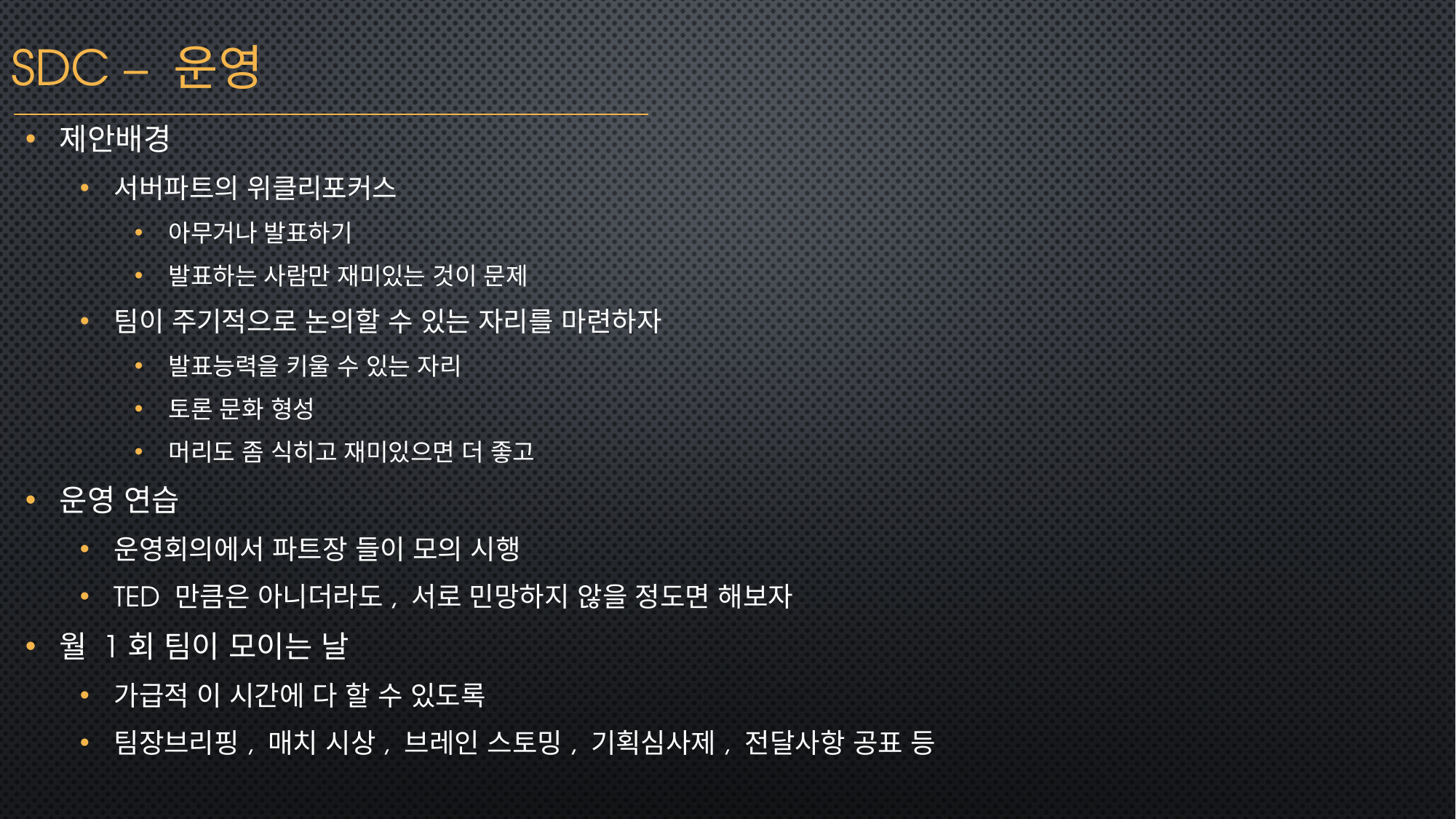

SDC – 운영
제안배경
서버파트의 위클리포커스
아무거나 발표하기
발표하는 사람만 재미있는 것이 문제
팀이 주기적으로 논의할 수 있는 자리를 마련하자
발표능력을 키울 수 있는 자리
토론 문화 형성
머리도 좀 식히고 재미있으면 더 좋고
운영 연습
운영회의에서 파트장 들이 모의 시행
TED 만큼은 아니더라도, 서로 민망하지 않을 정도면 해보자
월 1회 팀이 모이는 날
가급적 이 시간에 다 할 수 있도록
팀장브리핑, 매치 시상, 브레인 스토밍, 기획심사제, 전달사항 공표 등